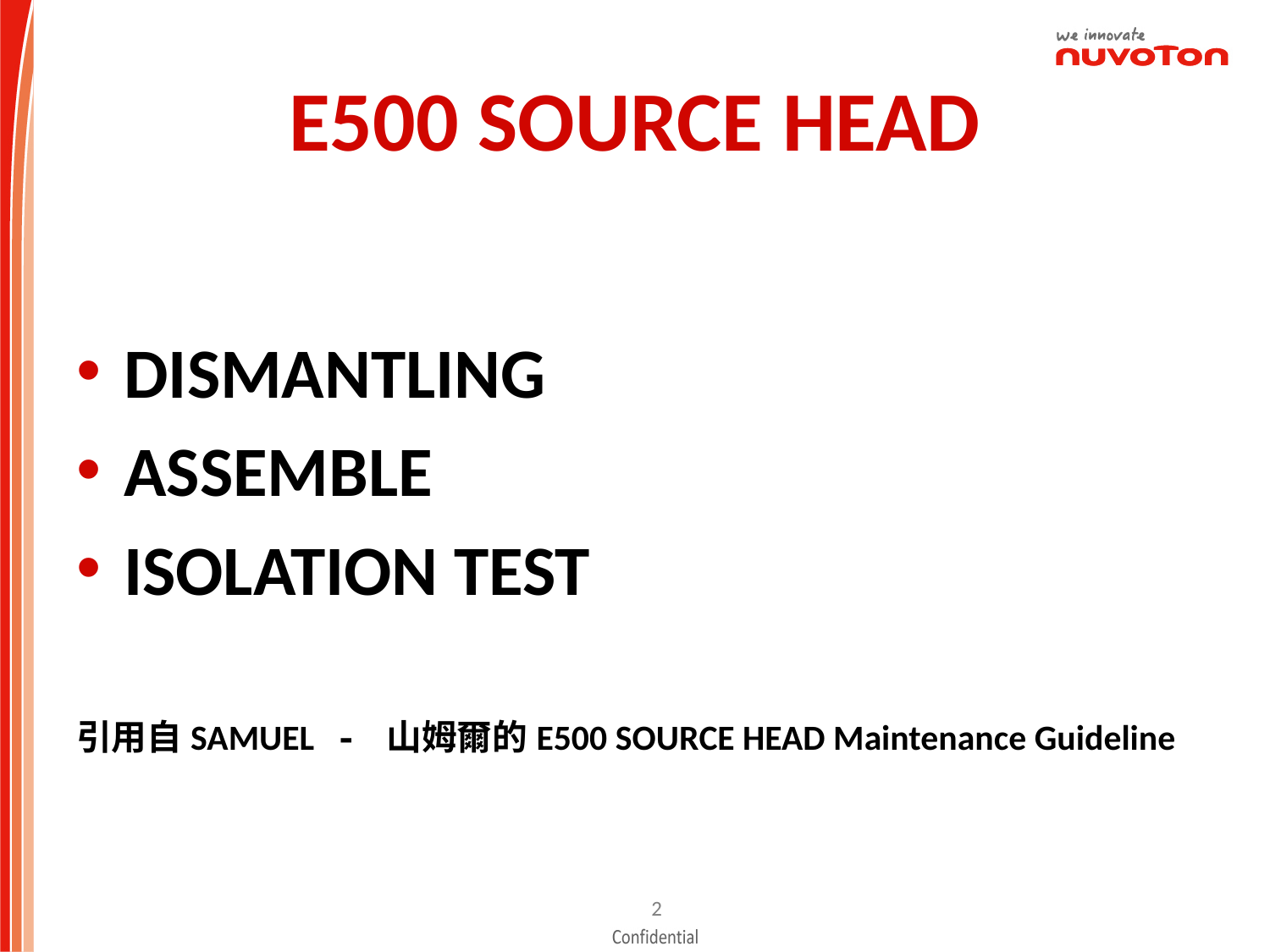

# E500 SOURCE HEAD

DISMANTLING
ASSEMBLE
ISOLATION TEST

引用自SAMUEL - 山姆爾的E500 SOURCE HEAD Maintenance Guideline
2